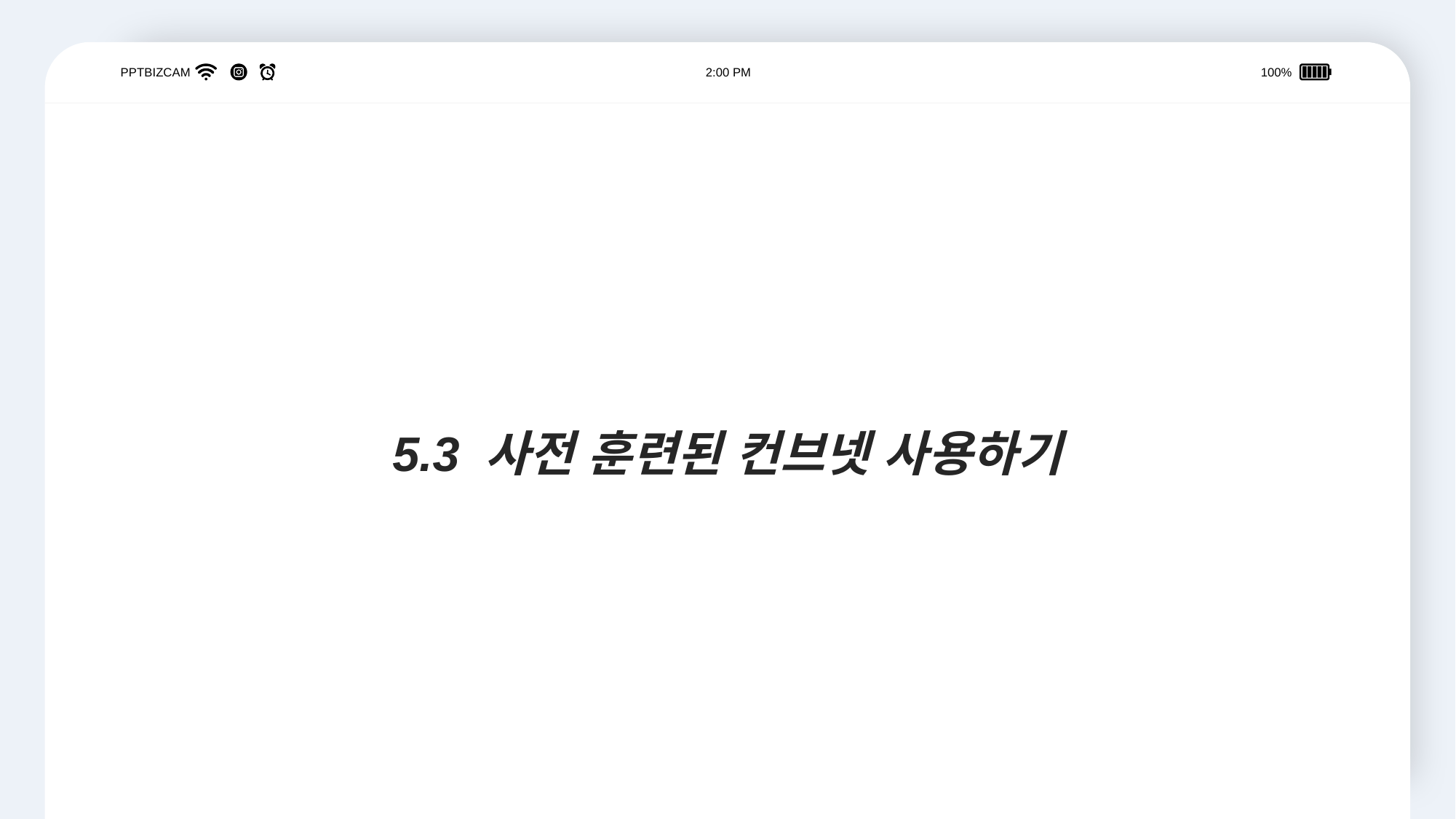

5.3 사전 훈련된 컨브넷 사용하기

PPTBIZCAM
2:00 PM
100%